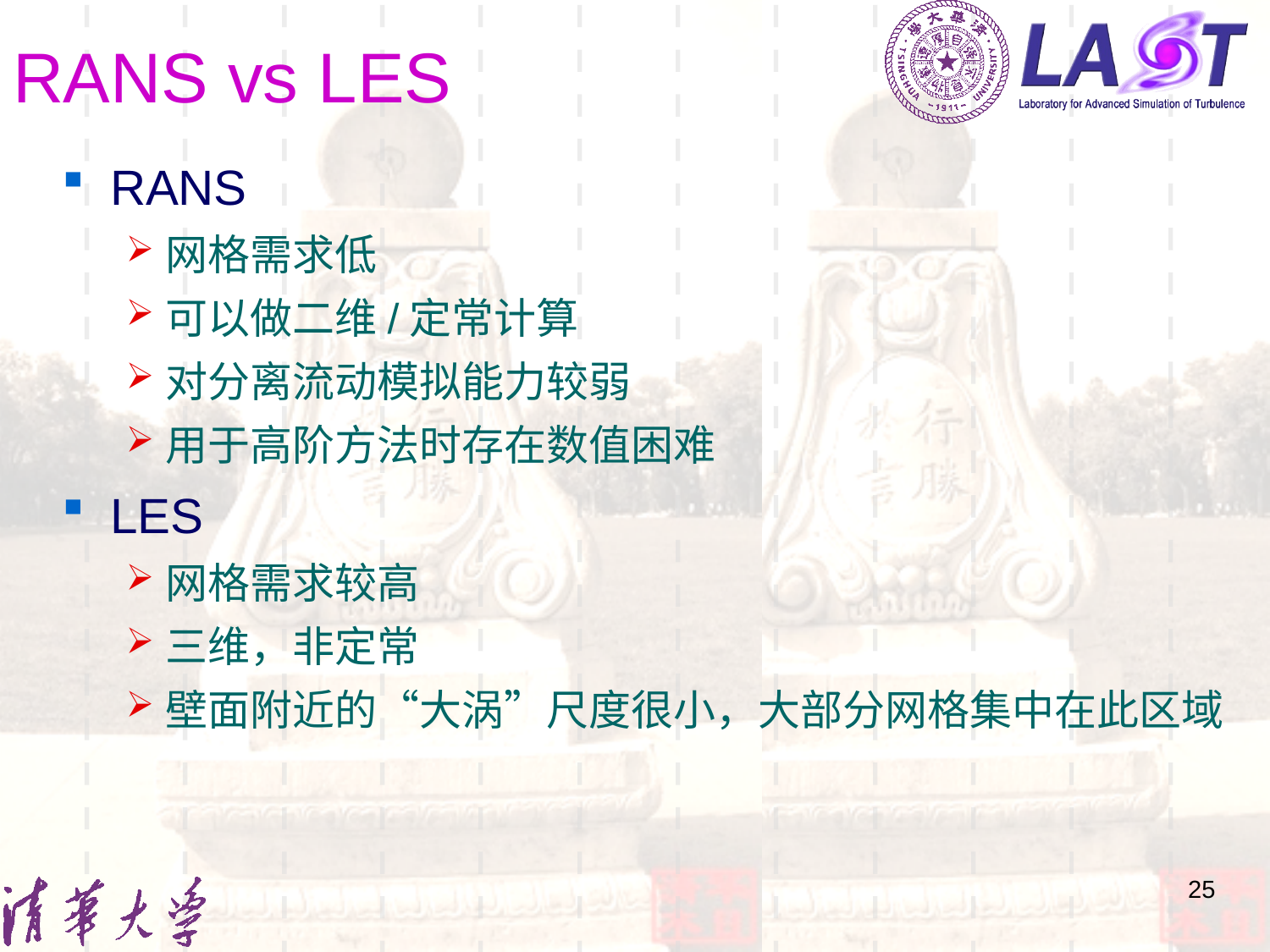

RANS vs LES
RANS
网格需求低
可以做二维/定常计算
对分离流动模拟能力较弱
用于高阶方法时存在数值困难
LES
网格需求较高
三维，非定常
壁面附近的“大涡”尺度很小，大部分网格集中在此区域

25